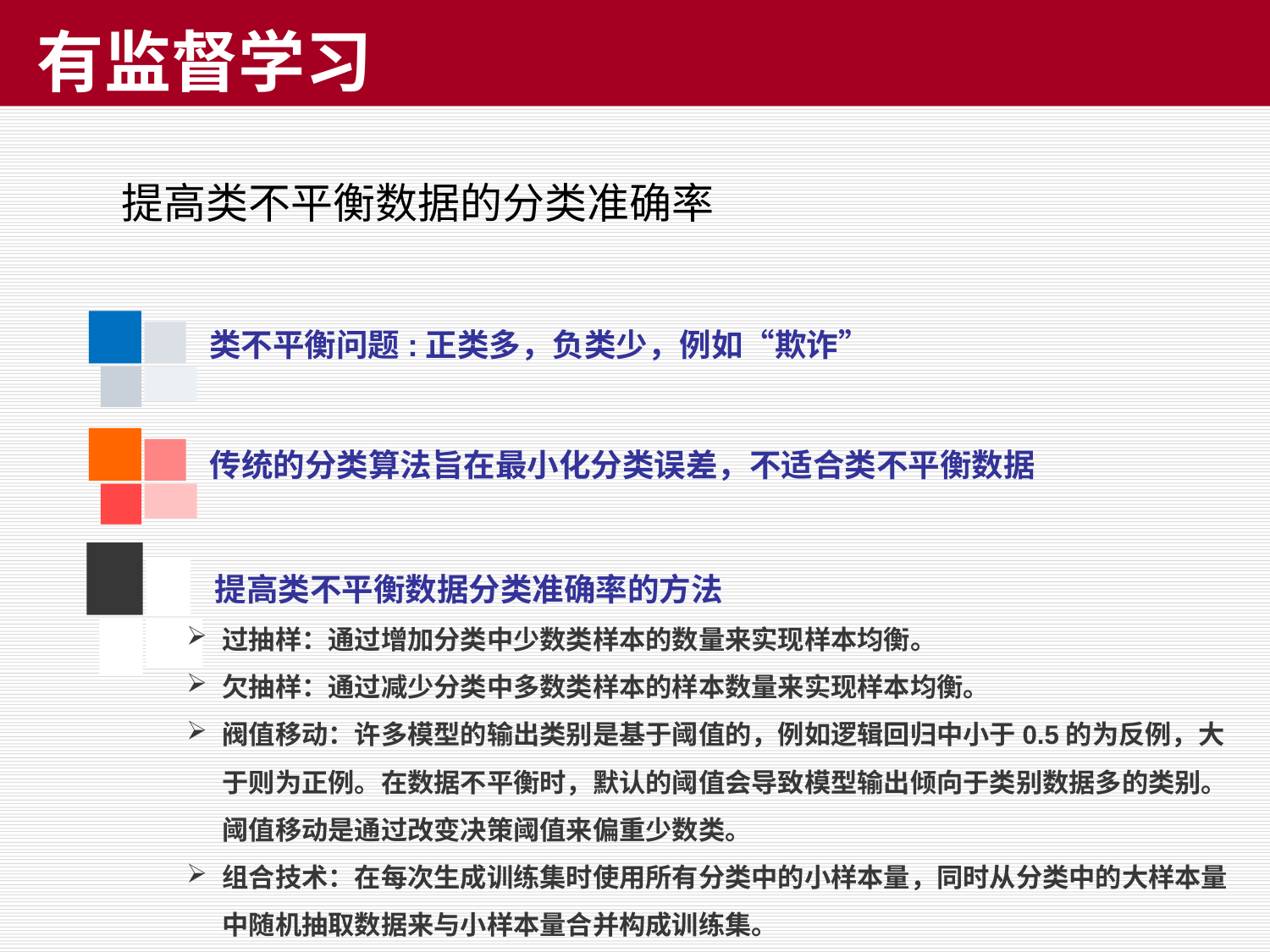

# 有监督学习
提高类不平衡数据的分类准确率
类不平衡问题:正类多，负类少，例如“欺诈”

传统的分类算法旨在最小化分类误差，不适合类不平衡数据

提高类不平衡数据分类准确率的方法

过抽样：通过增加分类中少数类样本的数量来实现样本均衡。
欠抽样：通过减少分类中多数类样本的样本数量来实现样本均衡。
阀值移动：许多模型的输出类别是基于阈值的，例如逻辑回归中小于0.5的为反例，大于则为正例。在数据不平衡时，默认的阈值会导致模型输出倾向于类别数据多的类别。阈值移动是通过改变决策阈值来偏重少数类。
组合技术：在每次生成训练集时使用所有分类中的小样本量，同时从分类中的大样本量中随机抽取数据来与小样本量合并构成训练集。
34